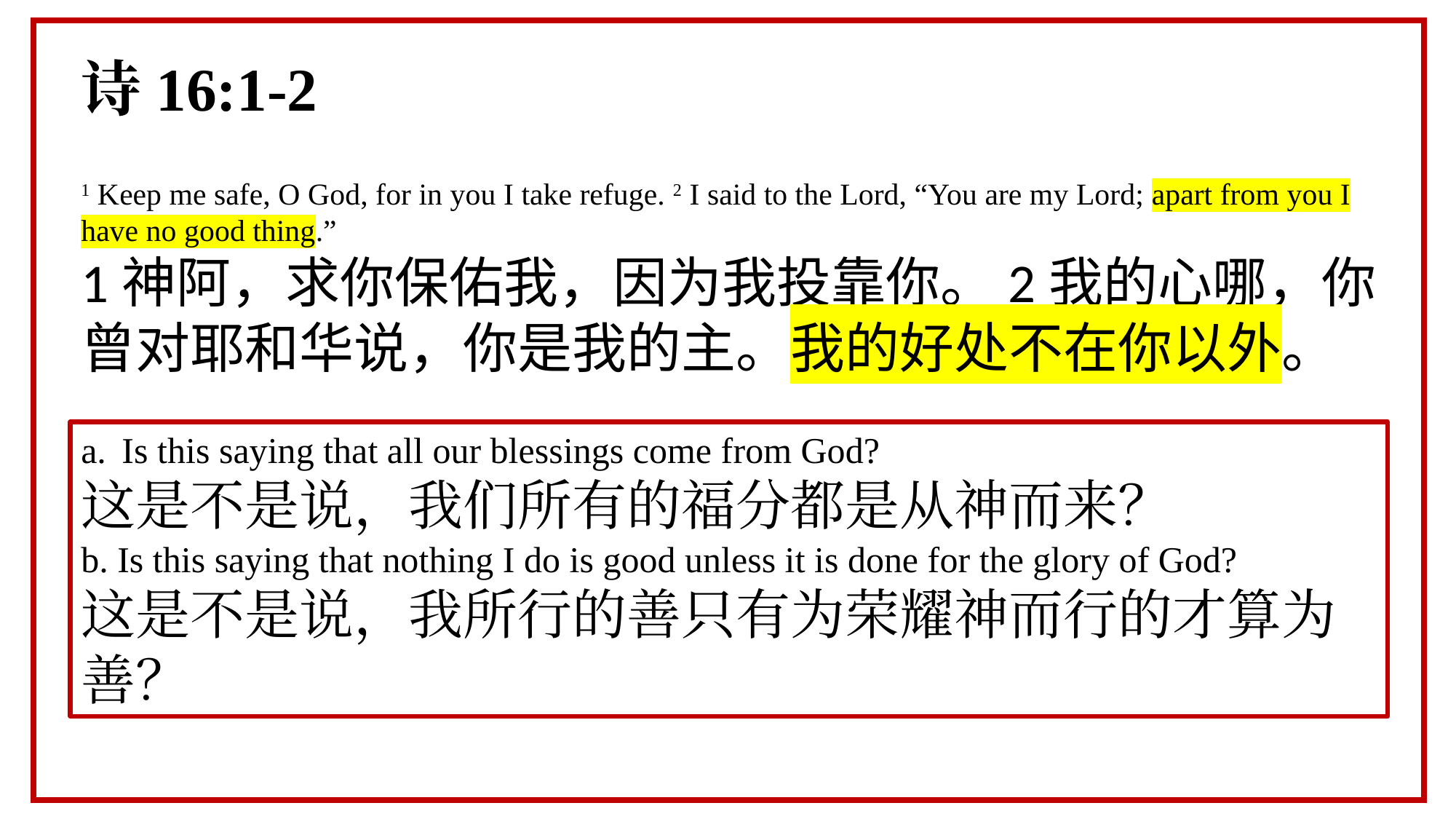

诗16:1-2
1 Keep me safe, O God, for in you I take refuge. 2 I said to the Lord, “You are my Lord; apart from you I have no good thing.”
1神阿，求你保佑我，因为我投靠你。2我的心哪，你曾对耶和华说，你是我的主。我的好处不在你以外。
Is this saying that all our blessings come from God?
这是不是说，我们所有的福分都是从神而来？
b. Is this saying that nothing I do is good unless it is done for the glory of God?
这是不是说，我所行的善只有为荣耀神而行的才算为善？